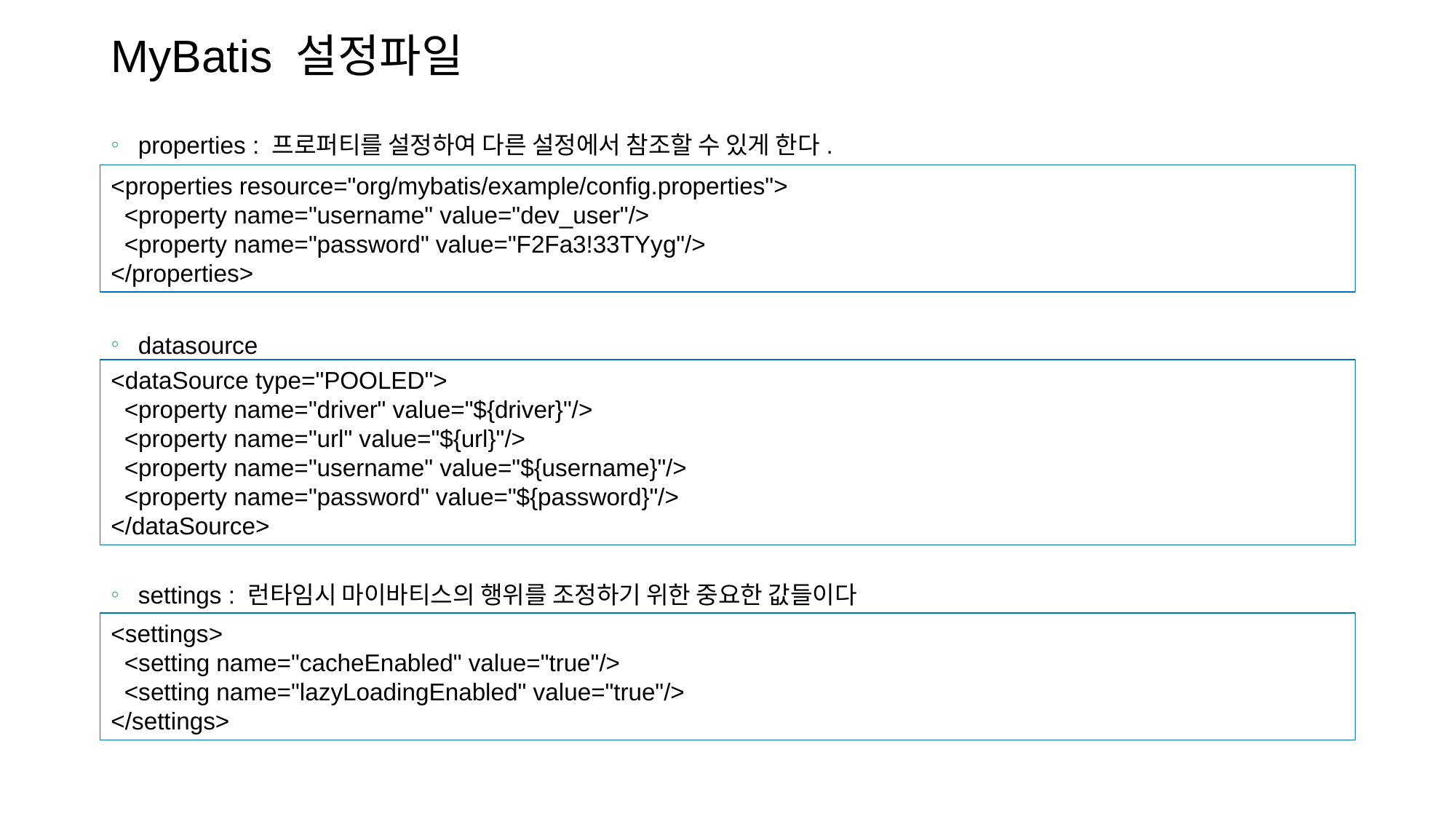

# MyBatis 설정파일
properties : 프로퍼티를 설정하여 다른 설정에서 참조할 수 있게 한다.

datasource

settings : 런타임시 마이바티스의 행위를 조정하기 위한 중요한 값들이다

<properties resource="org/mybatis/example/config.properties">
  <property name="username" value="dev_user"/>
  <property name="password" value="F2Fa3!33TYyg"/>
</properties>
<dataSource type="POOLED">
  <property name="driver" value="${driver}"/>
  <property name="url" value="${url}"/>
  <property name="username" value="${username}"/>
  <property name="password" value="${password}"/>
</dataSource>
<settings>
  <setting name="cacheEnabled" value="true"/>
  <setting name="lazyLoadingEnabled" value="true"/>
</settings>